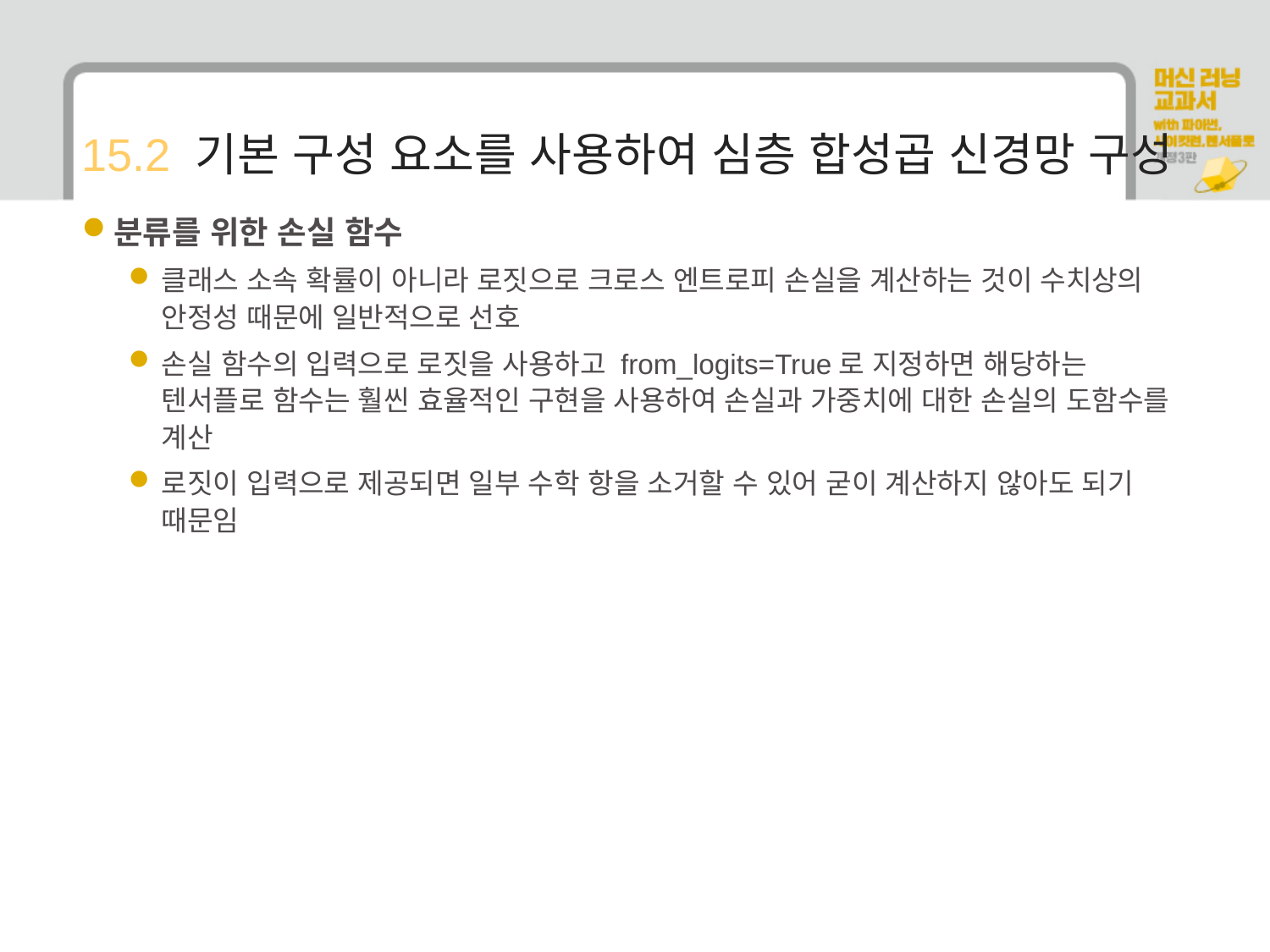

# 15.2 기본 구성 요소를 사용하여 심층 합성곱 신경망 구성
분류를 위한 손실 함수
클래스 소속 확률이 아니라 로짓으로 크로스 엔트로피 손실을 계산하는 것이 수치상의 안정성 때문에 일반적으로 선호
손실 함수의 입력으로 로짓을 사용하고 from_logits=True로 지정하면 해당하는 텐서플로 함수는 훨씬 효율적인 구현을 사용하여 손실과 가중치에 대한 손실의 도함수를 계산
로짓이 입력으로 제공되면 일부 수학 항을 소거할 수 있어 굳이 계산하지 않아도 되기 때문임